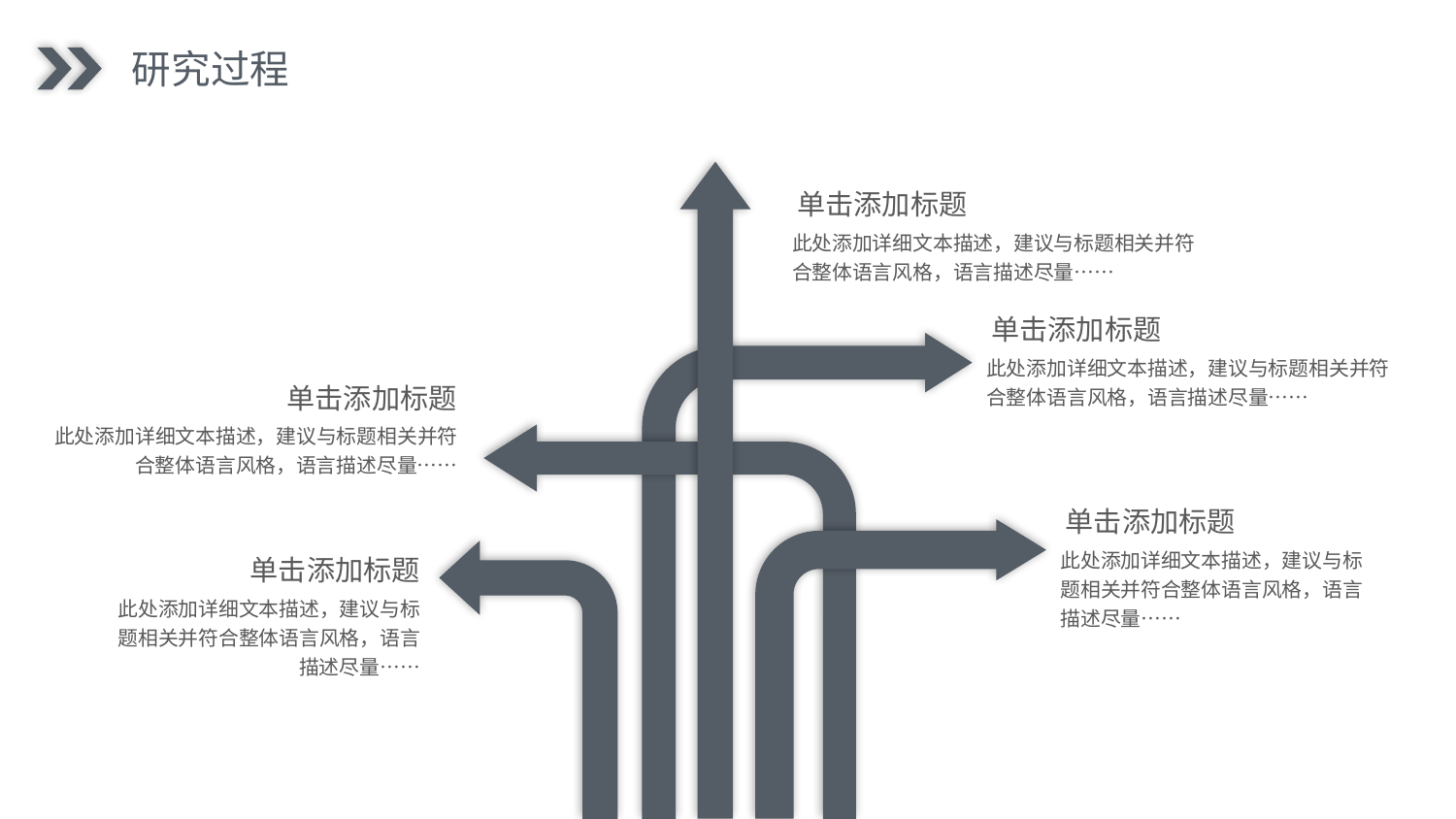

研究过程

单击添加标题
此处添加详细文本描述，建议与标题相关并符合整体语言风格，语言描述尽量……
单击添加标题
此处添加详细文本描述，建议与标题相关并符合整体语言风格，语言描述尽量……

单击添加标题
此处添加详细文本描述，建议与标题相关并符合整体语言风格，语言描述尽量……

单击添加标题
此处添加详细文本描述，建议与标题相关并符合整体语言风格，语言描述尽量……

单击添加标题
此处添加详细文本描述，建议与标题相关并符合整体语言风格，语言描述尽量……